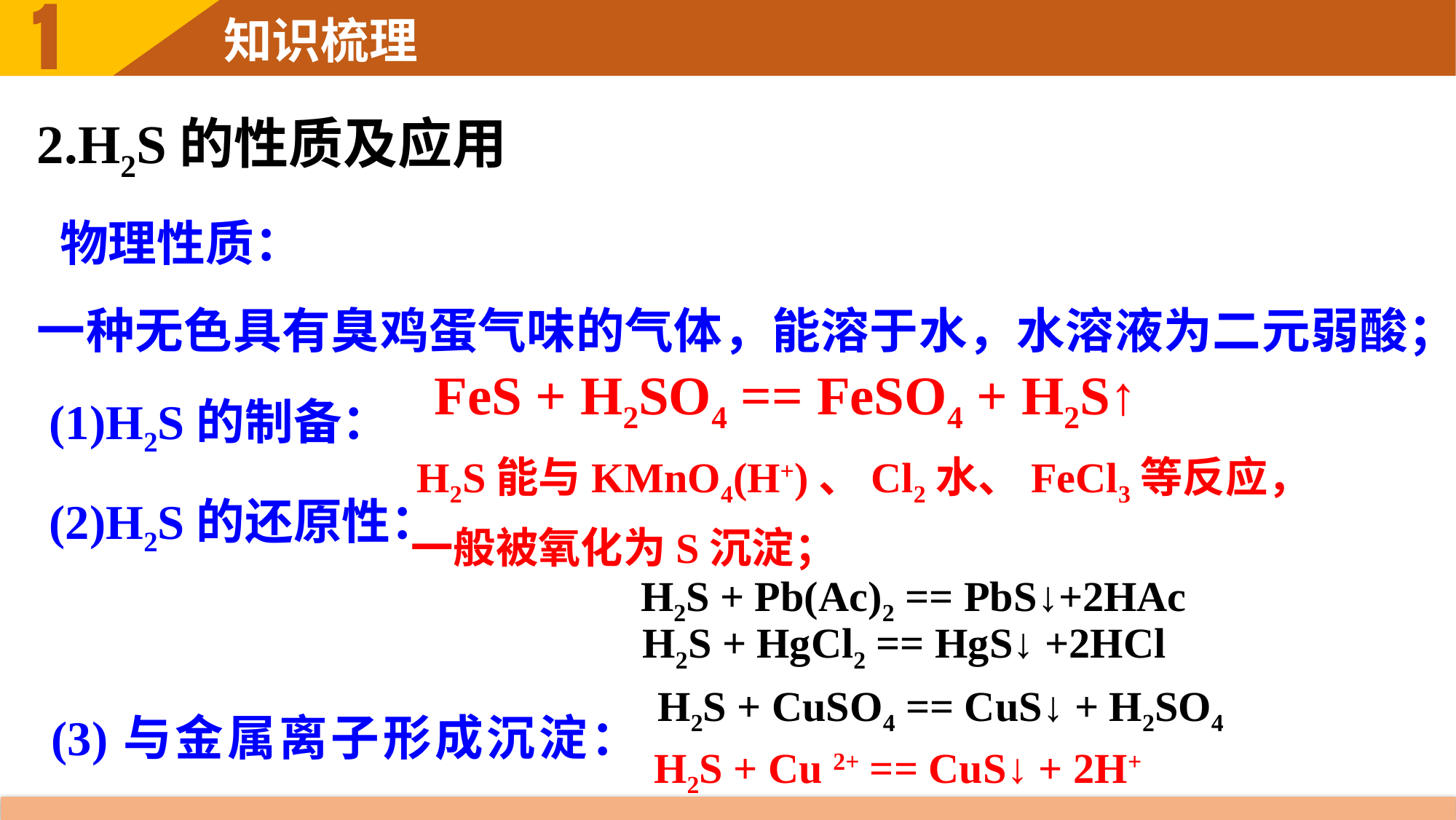

2.H2S的性质及应用
 物理性质：
一种无色具有臭鸡蛋气味的气体，能溶于水，水溶液为二元弱酸；
 (1)H2S的制备：
 (2)H2S的还原性：
FeS + H2SO4 == FeSO4 + H2S↑
       H2S能与KMnO4(H+)、Cl2水、FeCl3等反应，
      一般被氧化为S沉淀；
H2S + Pb(Ac)2 == PbS↓+2HAc
H2S + HgCl2 == HgS↓ +2HCl
 (3)与金属离子形成沉淀：
H2S + CuSO4 == CuS↓ + H2SO4
H2S + Cu 2+ == CuS↓ + 2H+